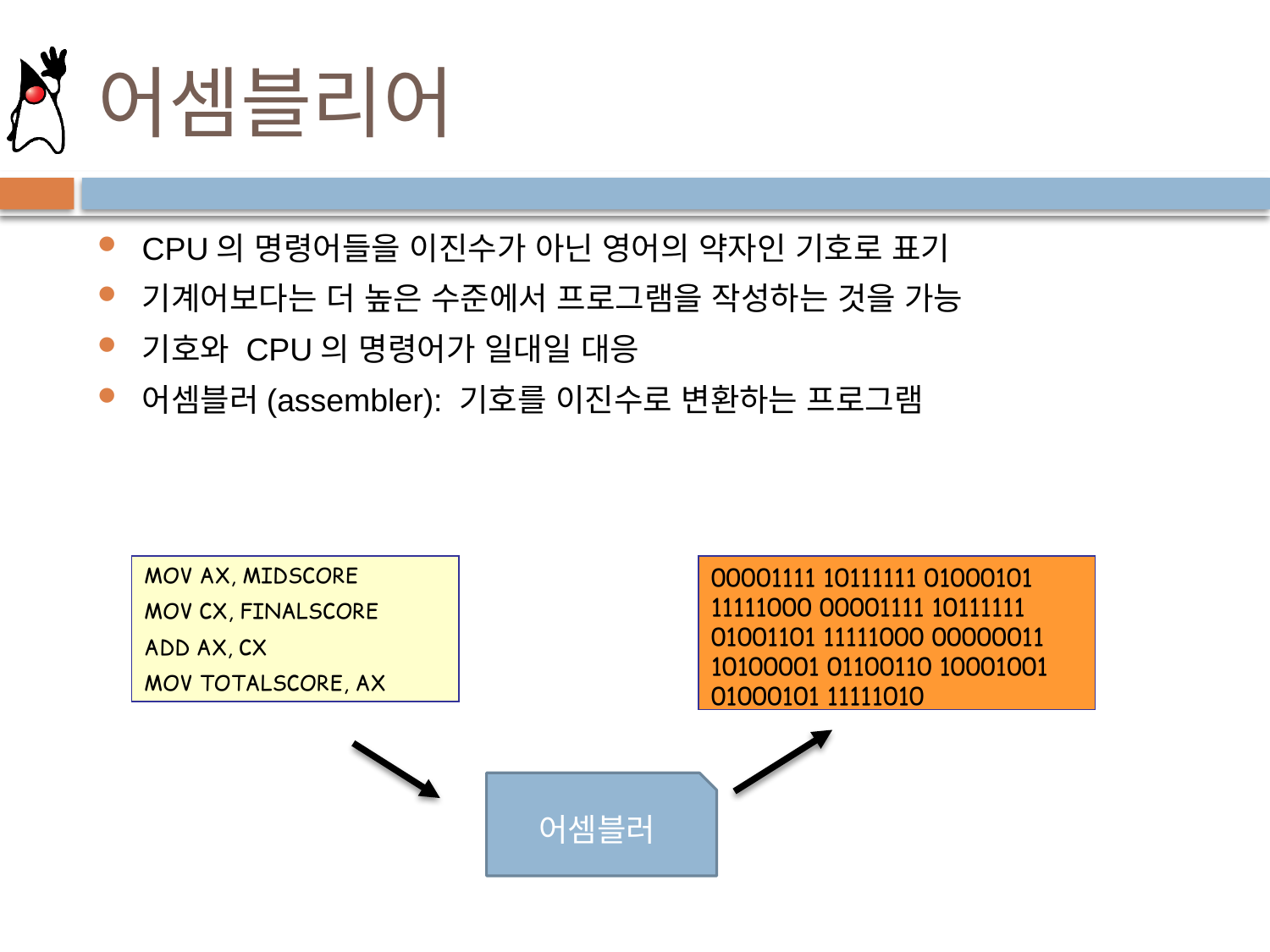

# 어셈블리어
CPU의 명령어들을 이진수가 아닌 영어의 약자인 기호로 표기
기계어보다는 더 높은 수준에서 프로그램을 작성하는 것을 가능
기호와 CPU의 명령어가 일대일 대응
어셈블러(assembler): 기호를 이진수로 변환하는 프로그램
MOV AX, MIDSCORE
MOV CX, FINALSCORE
ADD AX, CX
MOV TOTALSCORE, AX
00001111 10111111 01000101 11111000 00001111 10111111 01001101 11111000 00000011 10100001 01100110 10001001 01000101 11111010
어셈블러